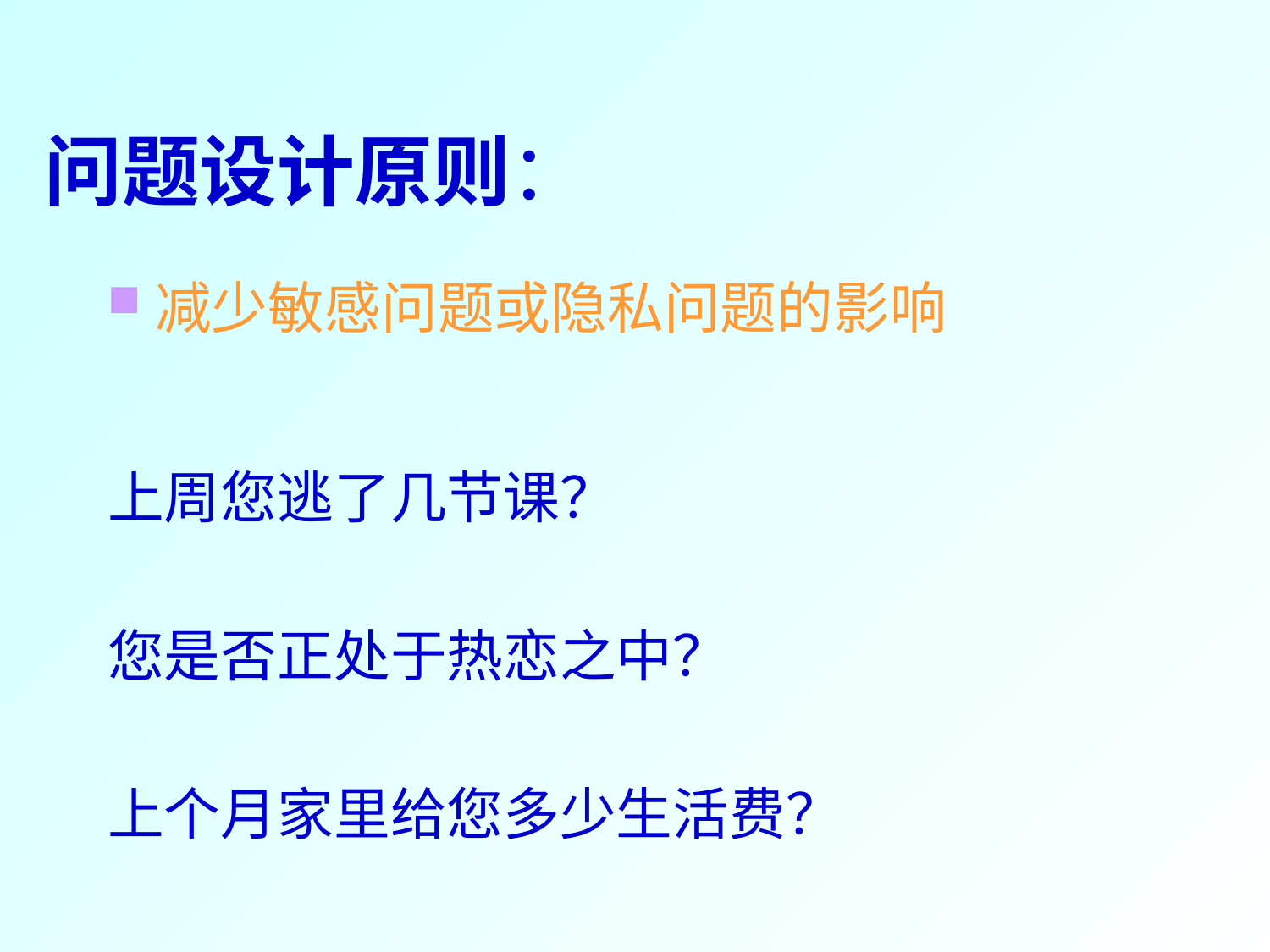

# 问题设计原则：
减少敏感问题或隐私问题的影响
上周您逃了几节课？

您是否正处于热恋之中？

上个月家里给您多少生活费？